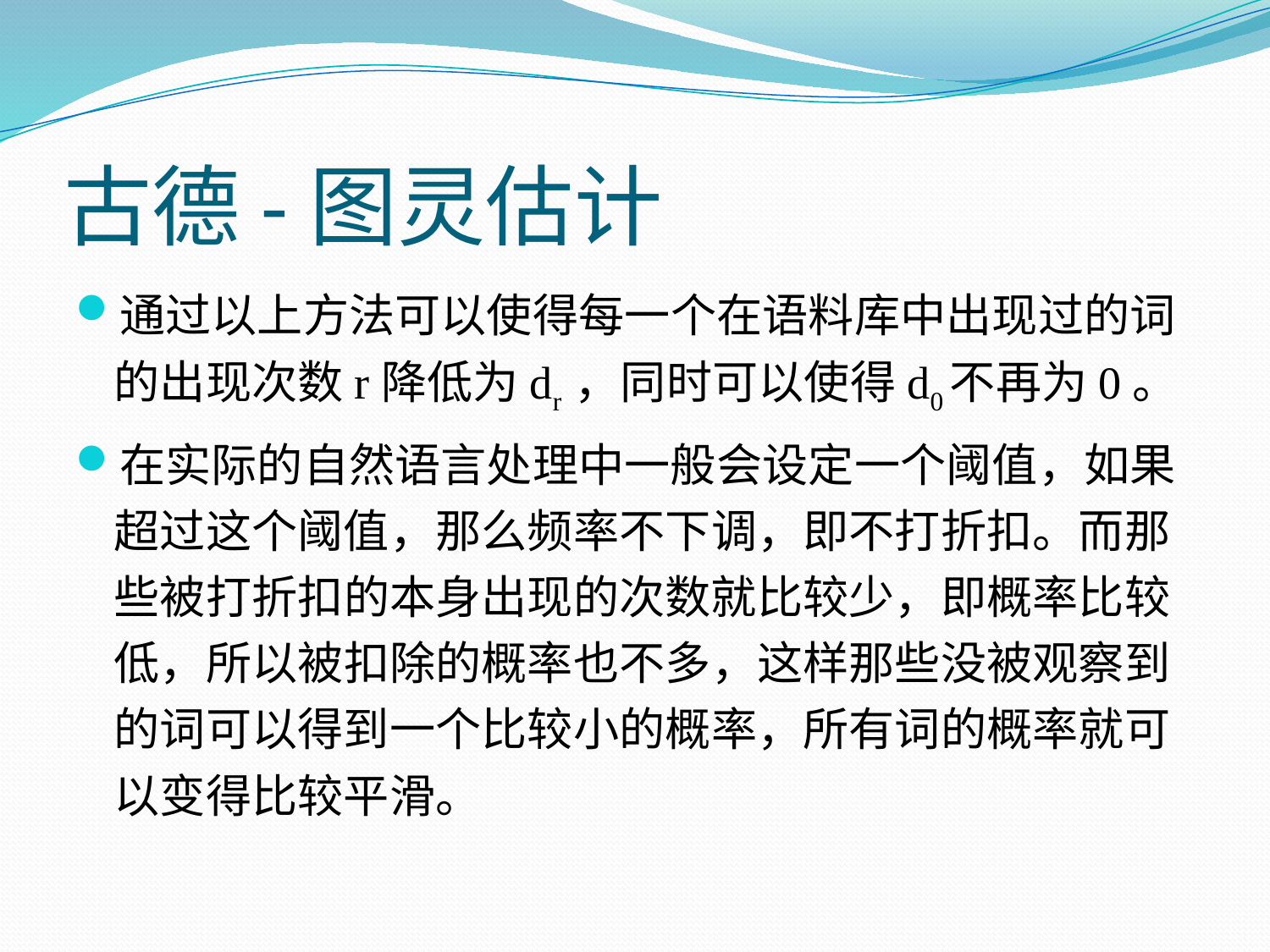

# 古德-图灵估计
通过以上方法可以使得每一个在语料库中出现过的词的出现次数r降低为dr ，同时可以使得d0不再为0。
在实际的自然语言处理中一般会设定一个阈值，如果超过这个阈值，那么频率不下调，即不打折扣。而那些被打折扣的本身出现的次数就比较少，即概率比较低，所以被扣除的概率也不多，这样那些没被观察到的词可以得到一个比较小的概率，所有词的概率就可以变得比较平滑。